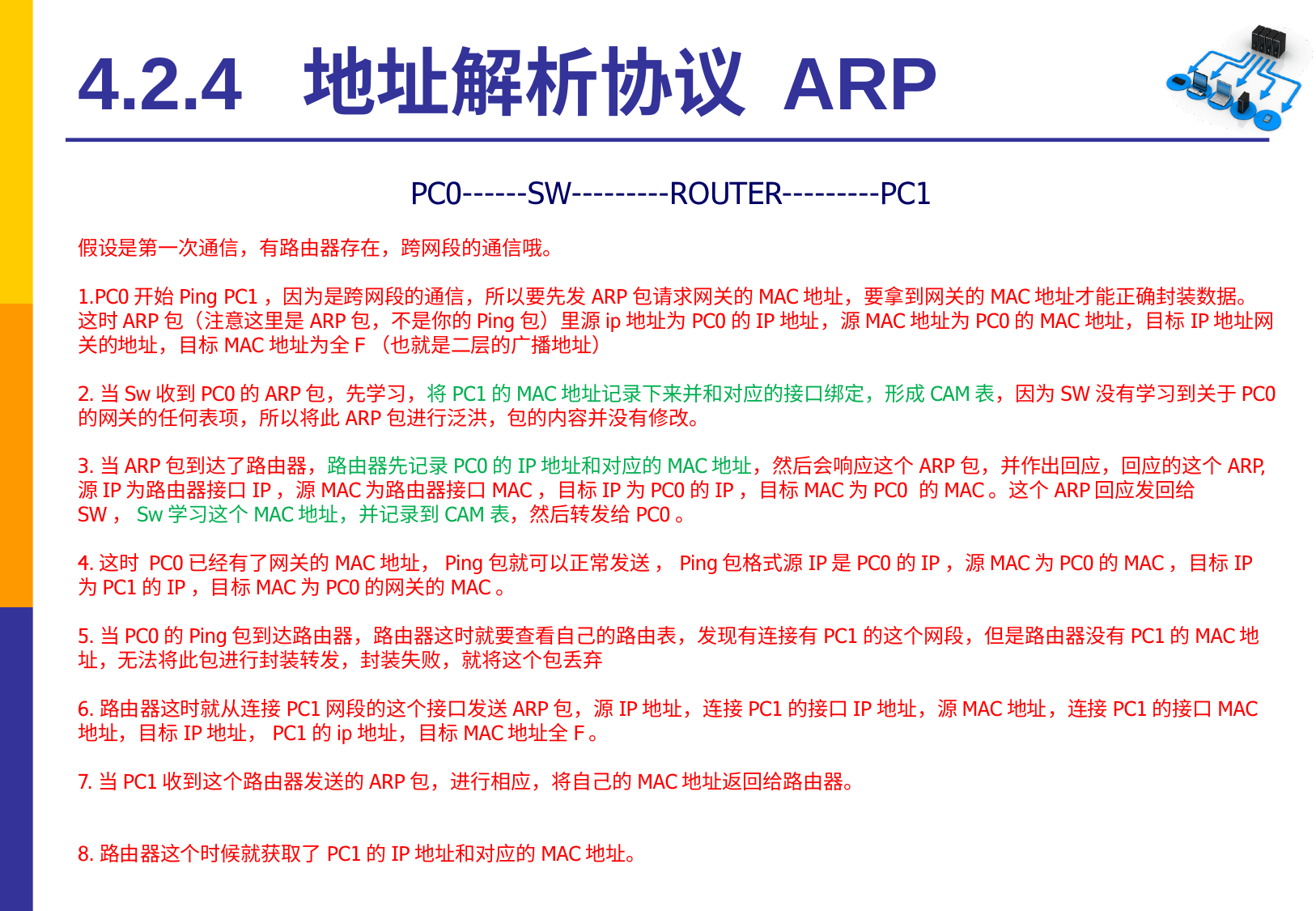

# 4.2.4  地址解析协议 ARP
                                   PC0------SW---------ROUTER---------PC1
假设是第一次通信，有路由器存在，跨网段的通信哦。
1.PC0开始Ping PC1，因为是跨网段的通信，所以要先发ARP包请求网关的MAC地址，要拿到网关的MAC地址才能正确封装数据。这时ARP包（注意这里是ARP包，不是你的Ping包）里源ip地址为PC0的IP地址，源MAC地址为PC0的MAC地址，目标IP地址网关的地址，目标MAC地址为全F（也就是二层的广播地址）
2.当Sw收到PC0的ARP包，先学习，将PC1的MAC地址记录下来并和对应的接口绑定，形成CAM表，因为SW没有学习到关于PC0 的网关的任何表项，所以将此ARP包进行泛洪，包的内容并没有修改。
3.当ARP包到达了路由器，路由器先记录PC0的IP地址和对应的MAC地址，然后会响应这个ARP包，并作出回应，回应的这个ARP,源IP为路由器接口IP，源MAC为路由器接口MAC，目标IP为PC0的IP，目标MAC为PC0 的MAC。这个ARP回应发回给SW，Sw学习这个MAC地址，并记录到CAM表，然后转发给PC0。
4.这时 PC0已经有了网关的MAC地址，Ping包就可以正常发送 ，Ping包格式源IP是PC0的IP，源MAC为PC0的MAC，目标IP为PC1的IP，目标MAC为PC0的网关的MAC。
5.当PC0的Ping包到达路由器，路由器这时就要查看自己的路由表，发现有连接有PC1的这个网段，但是路由器没有PC1的MAC地址，无法将此包进行封装转发，封装失败，就将这个包丢弃
6.路由器这时就从连接PC1网段的这个接口发送ARP包，源IP地址，连接PC1的接口IP地址，源MAC地址，连接PC1的接口MAC地址，目标IP地址，PC1的ip地址，目标MAC地址全F。
7.当PC1收到这个路由器发送的ARP包，进行相应，将自己的MAC地址返回给路由器。
8.路由器这个时候就获取了PC1的IP地址和对应的MAC地址。